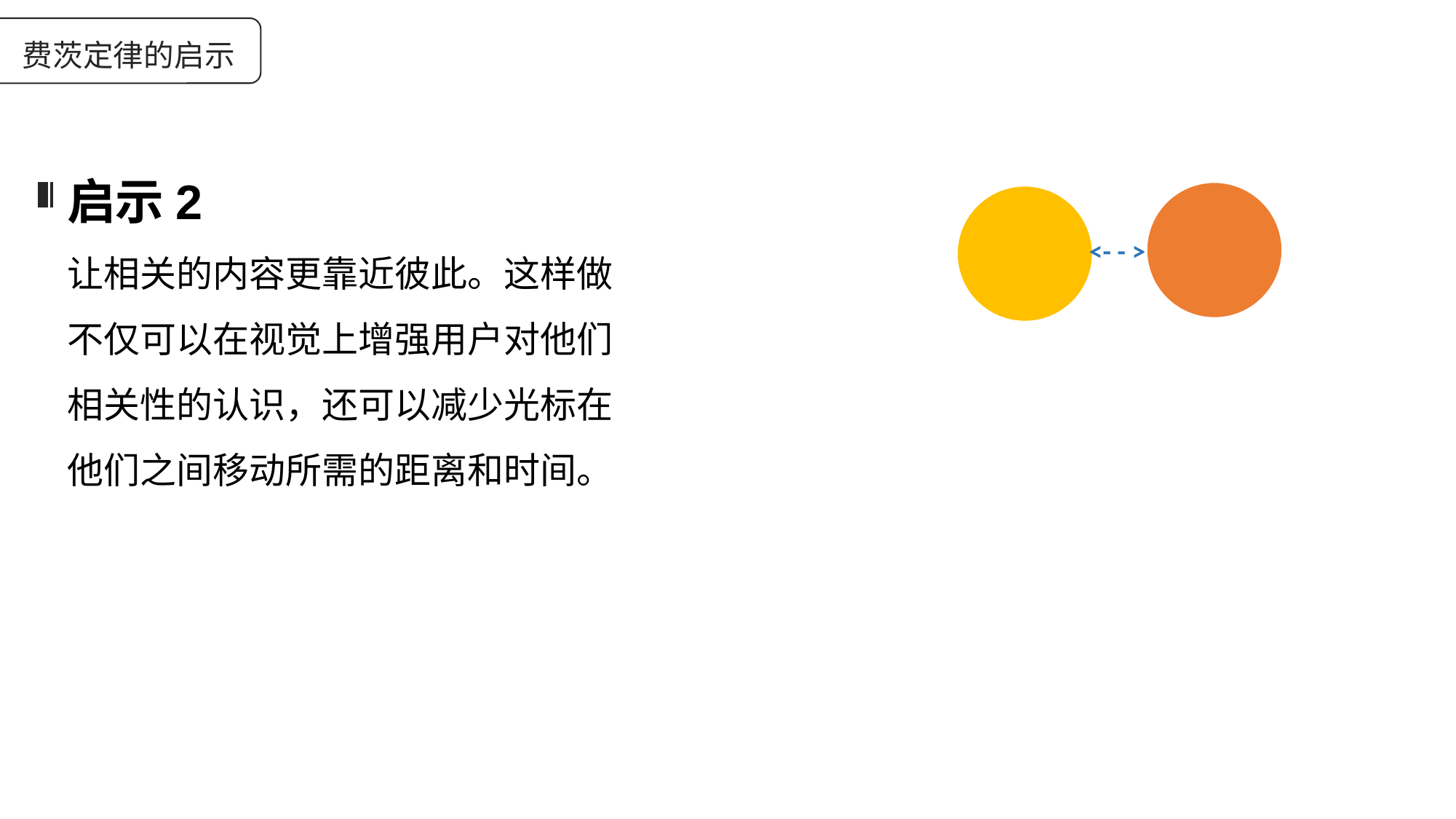

费茨定律的启示
启示2
让相关的内容更靠近彼此。这样做不仅可以在视觉上增强用户对他们相关性的认识，还可以减少光标在他们之间移动所需的距离和时间。

<- - >